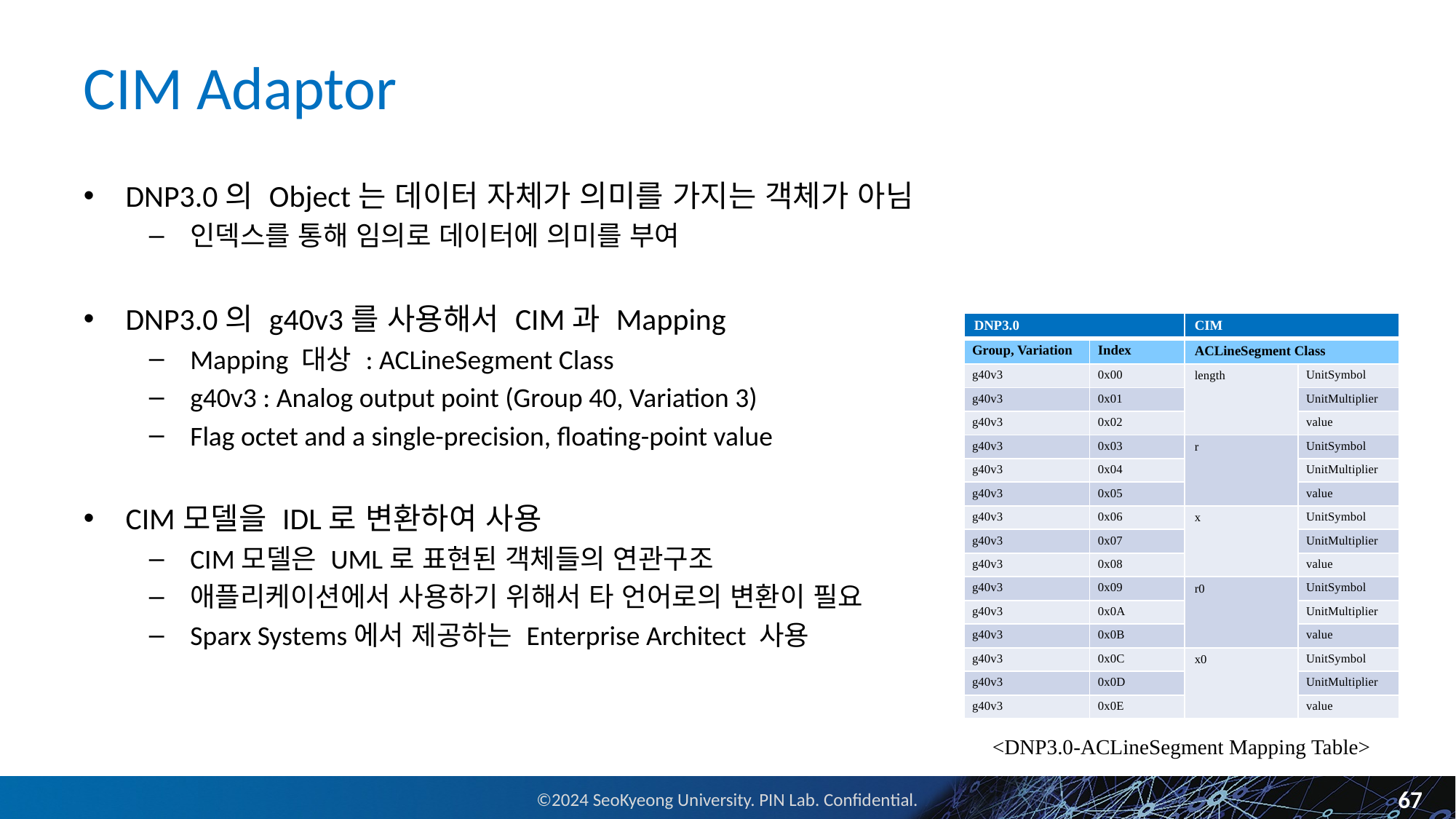

# CIM Adaptor
DNP3.0의 Object는 데이터 자체가 의미를 가지는 객체가 아님
인덱스를 통해 임의로 데이터에 의미를 부여

DNP3.0의 g40v3를 사용해서 CIM과 Mapping
Mapping 대상 : ACLineSegment Class
g40v3 : Analog output point (Group 40, Variation 3)
Flag octet and a single-precision, floating-point value

CIM모델을 IDL로 변환하여 사용
CIM모델은 UML로 표현된 객체들의 연관구조
애플리케이션에서 사용하기 위해서 타 언어로의 변환이 필요
Sparx Systems에서 제공하는 Enterprise Architect 사용

| DNP3.0 |  | CIM |  |
| --- | --- | --- | --- |
| Group, Variation | Index | ACLineSegment Class |  |
| g40v3 | 0x00 | length | UnitSymbol |
| g40v3 | 0x01 |  | UnitMultiplier |
| g40v3 | 0x02 |  | value |
| g40v3 | 0x03 | r | UnitSymbol |
| g40v3 | 0x04 |  | UnitMultiplier |
| g40v3 | 0x05 |  | value |
| g40v3 | 0x06 | x | UnitSymbol |
| g40v3 | 0x07 |  | UnitMultiplier |
| g40v3 | 0x08 |  | value |
| g40v3 | 0x09 | r0 | UnitSymbol |
| g40v3 | 0x0A |  | UnitMultiplier |
| g40v3 | 0x0B |  | value |
| g40v3 | 0x0C | x0 | UnitSymbol |
| g40v3 | 0x0D |  | UnitMultiplier |
| g40v3 | 0x0E |  | value |
<DNP3.0-ACLineSegment Mapping Table>
67